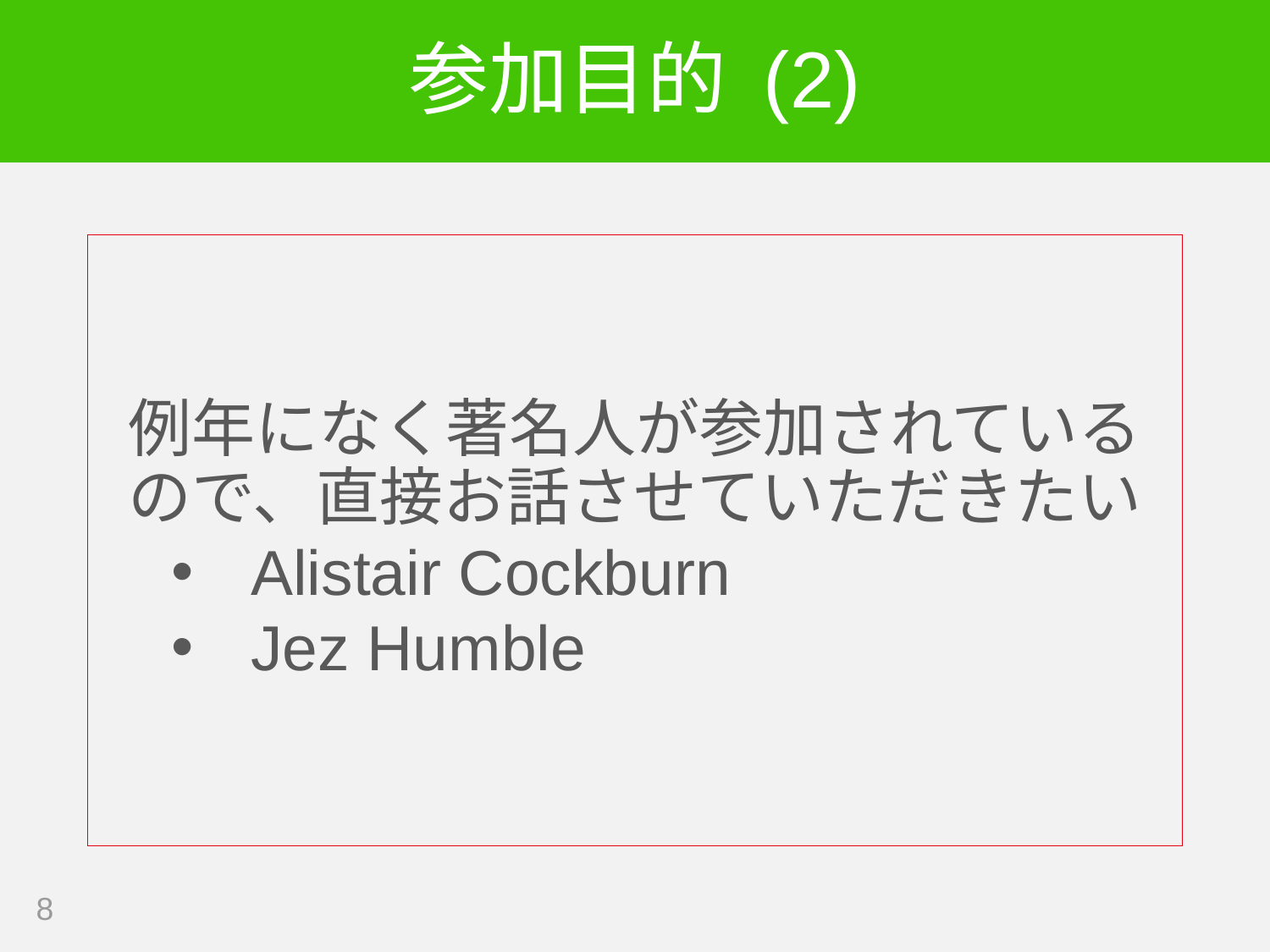

# 参加目的 (2)
例年になく著名人が参加されているので、直接お話させていただきたい
Alistair Cockburn
Jez Humble
8